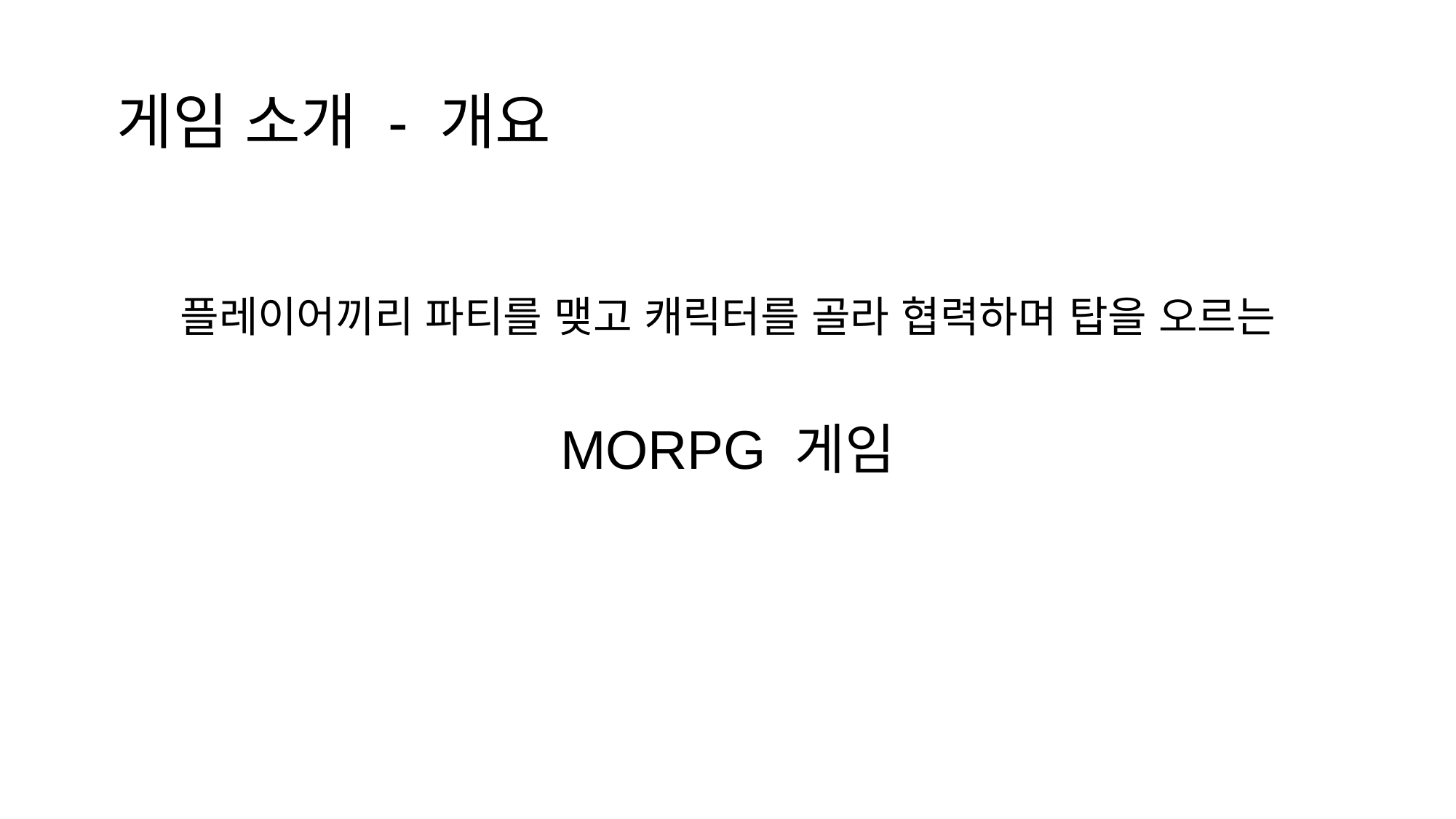

게임 소개 - 개요
플레이어끼리 파티를 맺고 캐릭터를 골라 협력하며 탑을 오르는
MORPG 게임